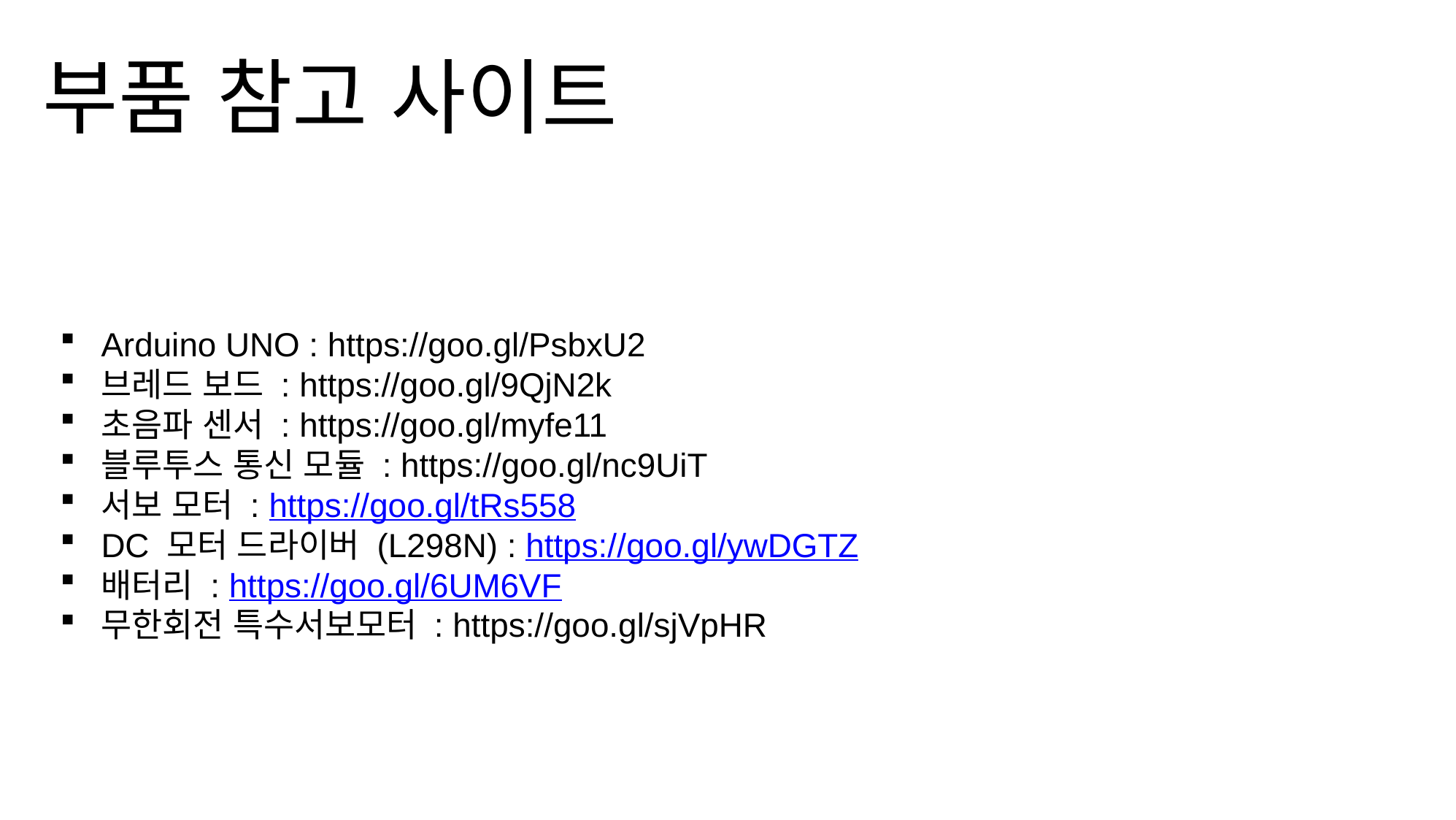

부품 참고 사이트

Arduino UNO : https://goo.gl/PsbxU2
브레드 보드 : https://goo.gl/9QjN2k
초음파 센서 : https://goo.gl/myfe11
블루투스 통신 모듈 : https://goo.gl/nc9UiT
서보 모터 : https://goo.gl/tRs558
DC 모터 드라이버 (L298N) : https://goo.gl/ywDGTZ
배터리 : https://goo.gl/6UM6VF
무한회전 특수서보모터 : https://goo.gl/sjVpHR